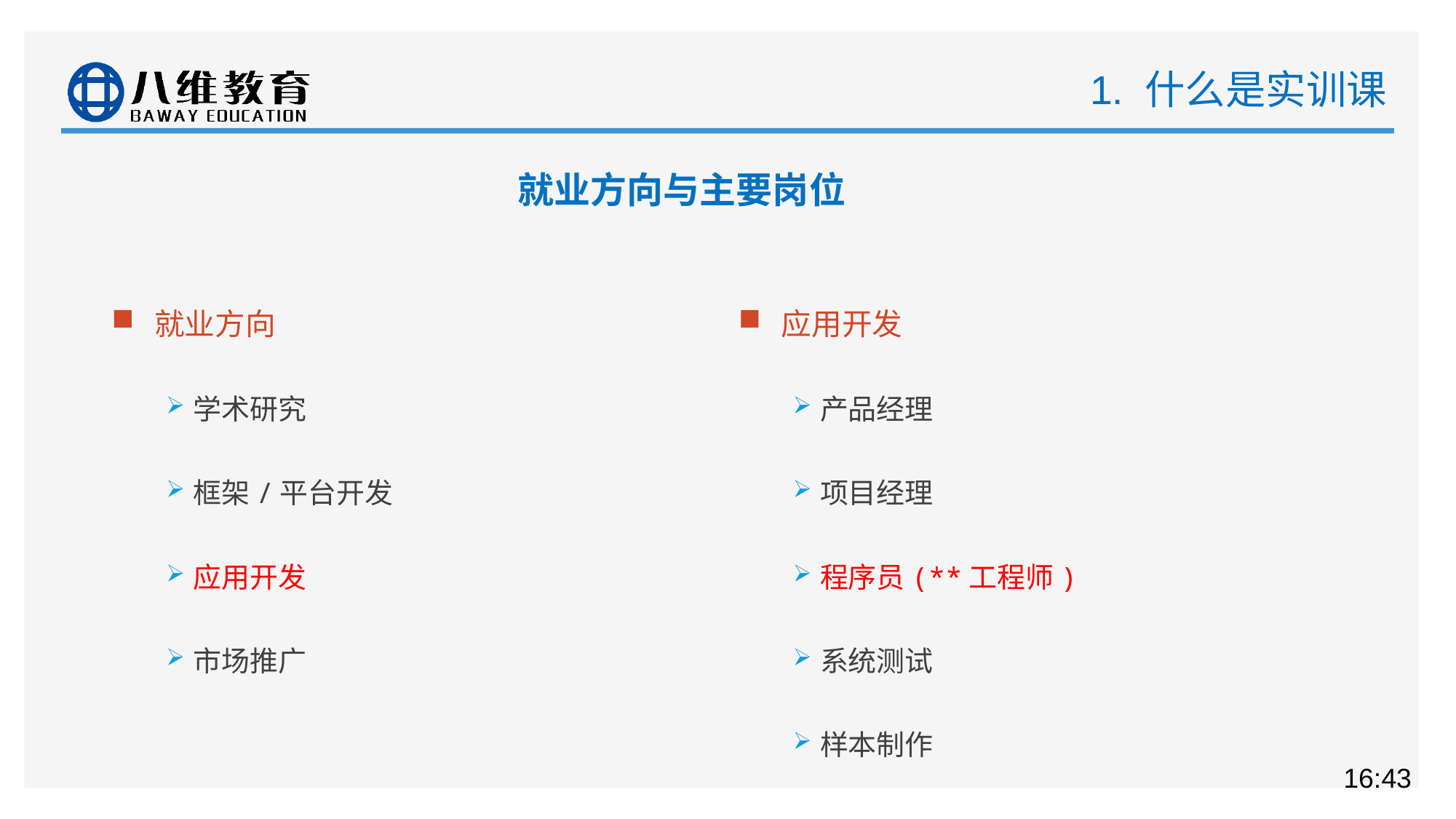

# 1. 什么是实训课
就业方向与主要岗位
就业方向
学术研究
框架/平台开发
应用开发
市场推广
应用开发
产品经理
项目经理
程序员(**工程师)
系统测试
样本制作